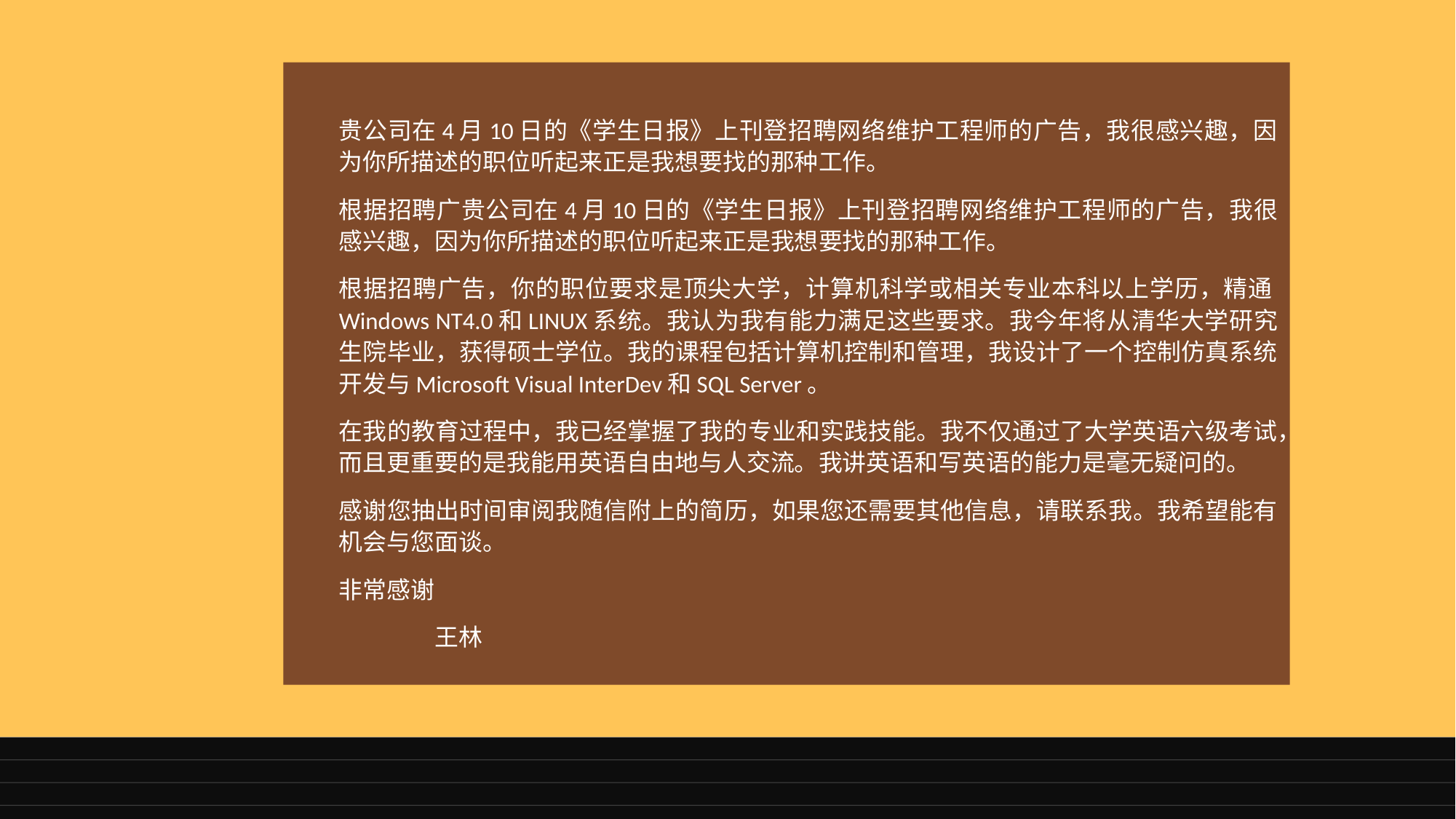

贵公司在4月10日的《学生日报》上刊登招聘网络维护工程师的广告，我很感兴趣，因为你所描述的职位听起来正是我想要找的那种工作。
根据招聘广贵公司在4月10日的《学生日报》上刊登招聘网络维护工程师的广告，我很感兴趣，因为你所描述的职位听起来正是我想要找的那种工作。
根据招聘广告，你的职位要求是顶尖大学，计算机科学或相关专业本科以上学历，精通Windows NT4.0和LINUX系统。我认为我有能力满足这些要求。我今年将从清华大学研究生院毕业，获得硕士学位。我的课程包括计算机控制和管理，我设计了一个控制仿真系统开发与Microsoft Visual InterDev和SQL Server。
在我的教育过程中，我已经掌握了我的专业和实践技能。我不仅通过了大学英语六级考试，而且更重要的是我能用英语自由地与人交流。我讲英语和写英语的能力是毫无疑问的。
感谢您抽出时间审阅我随信附上的简历，如果您还需要其他信息，请联系我。我希望能有机会与您面谈。
非常感谢
			王林